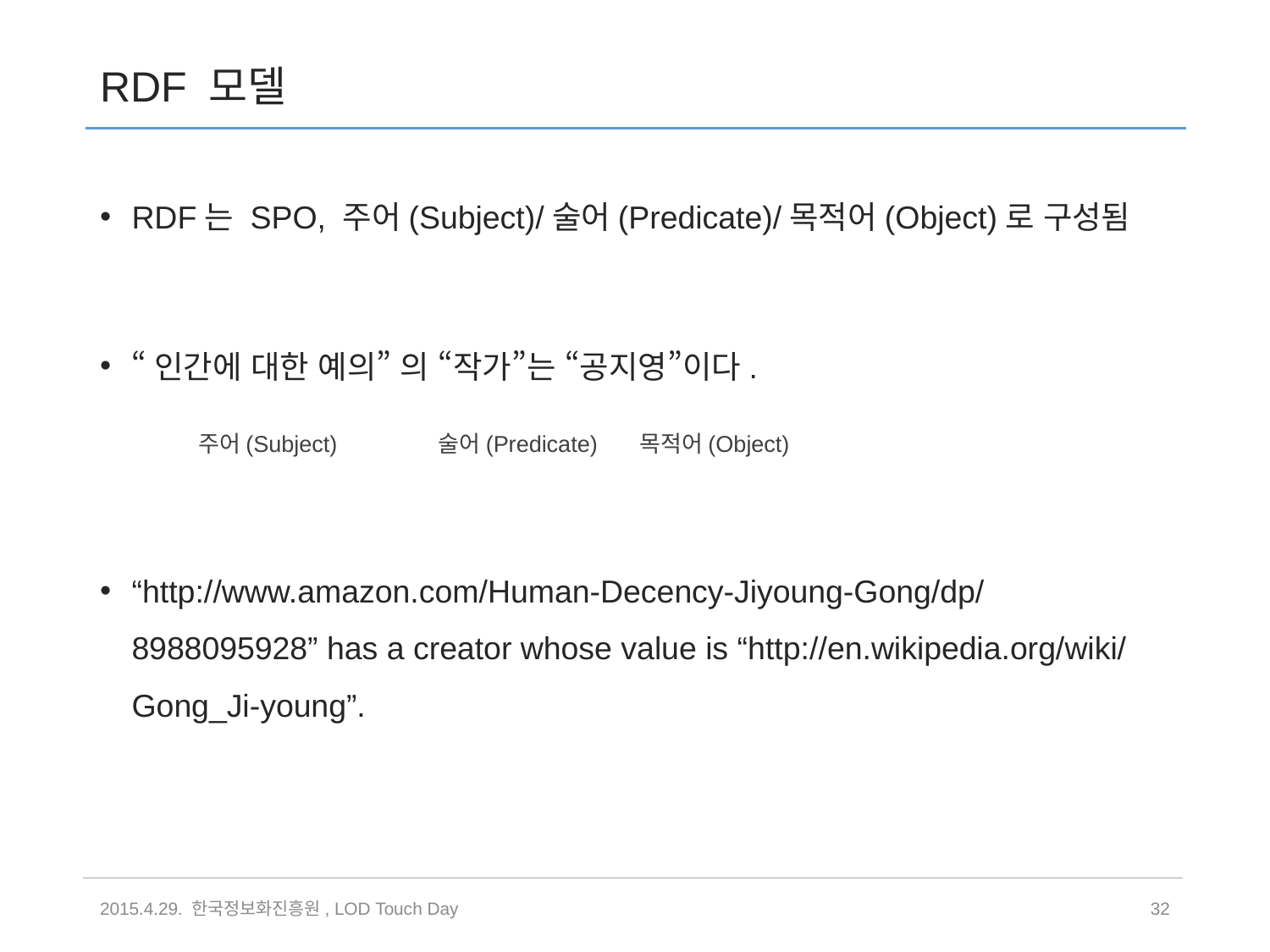

# RDF 모델
RDF는 SPO, 주어(Subject)/술어(Predicate)/목적어(Object)로 구성됨

“인간에 대한 예의” 의 “작가”는 “공지영”이다.

“http://www.amazon.com/Human-Decency-Jiyoung-Gong/dp/8988095928” has a creator whose value is “http://en.wikipedia.org/wiki/Gong_Ji-young”.
주어(Subject)
술어(Predicate)
목적어(Object)
2015.4.29. 한국정보화진흥원, LOD Touch Day
32